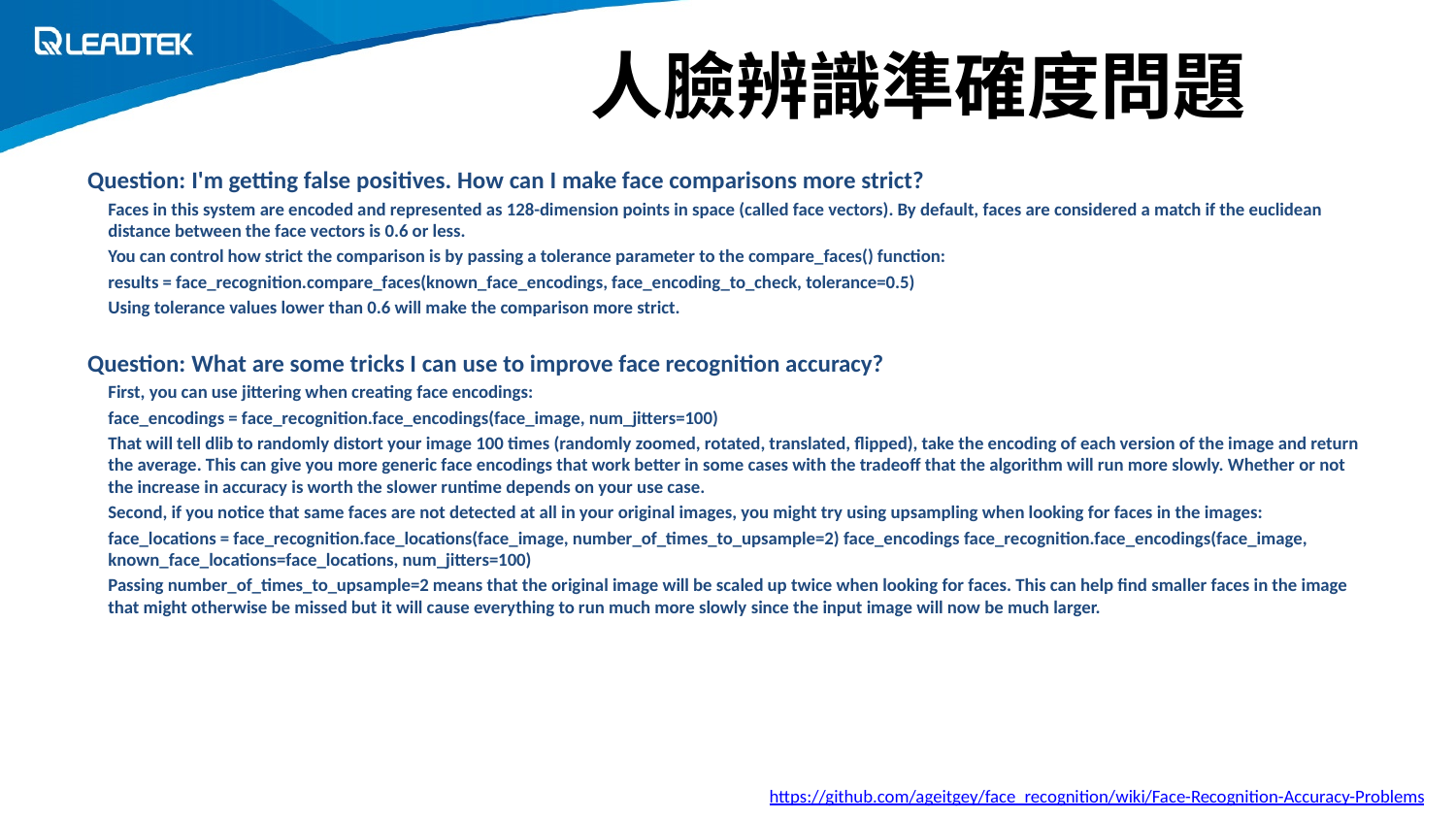

# 人臉辨識準確度問題
Question: I'm getting false positives. How can I make face comparisons more strict?
Faces in this system are encoded and represented as 128-dimension points in space (called face vectors). By default, faces are considered a match if the euclidean distance between the face vectors is 0.6 or less.
You can control how strict the comparison is by passing a tolerance parameter to the compare_faces() function:
results = face_recognition.compare_faces(known_face_encodings, face_encoding_to_check, tolerance=0.5)
Using tolerance values lower than 0.6 will make the comparison more strict.

Question: What are some tricks I can use to improve face recognition accuracy?
First, you can use jittering when creating face encodings:
face_encodings = face_recognition.face_encodings(face_image, num_jitters=100)
That will tell dlib to randomly distort your image 100 times (randomly zoomed, rotated, translated, flipped), take the encoding of each version of the image and return the average. This can give you more generic face encodings that work better in some cases with the tradeoff that the algorithm will run more slowly. Whether or not the increase in accuracy is worth the slower runtime depends on your use case.
Second, if you notice that same faces are not detected at all in your original images, you might try using upsampling when looking for faces in the images:
face_locations = face_recognition.face_locations(face_image, number_of_times_to_upsample=2) face_encodings face_recognition.face_encodings(face_image, known_face_locations=face_locations, num_jitters=100)
Passing number_of_times_to_upsample=2 means that the original image will be scaled up twice when looking for faces. This can help find smaller faces in the image that might otherwise be missed but it will cause everything to run much more slowly since the input image will now be much larger.

https://github.com/ageitgey/face_recognition/wiki/Face-Recognition-Accuracy-Problems